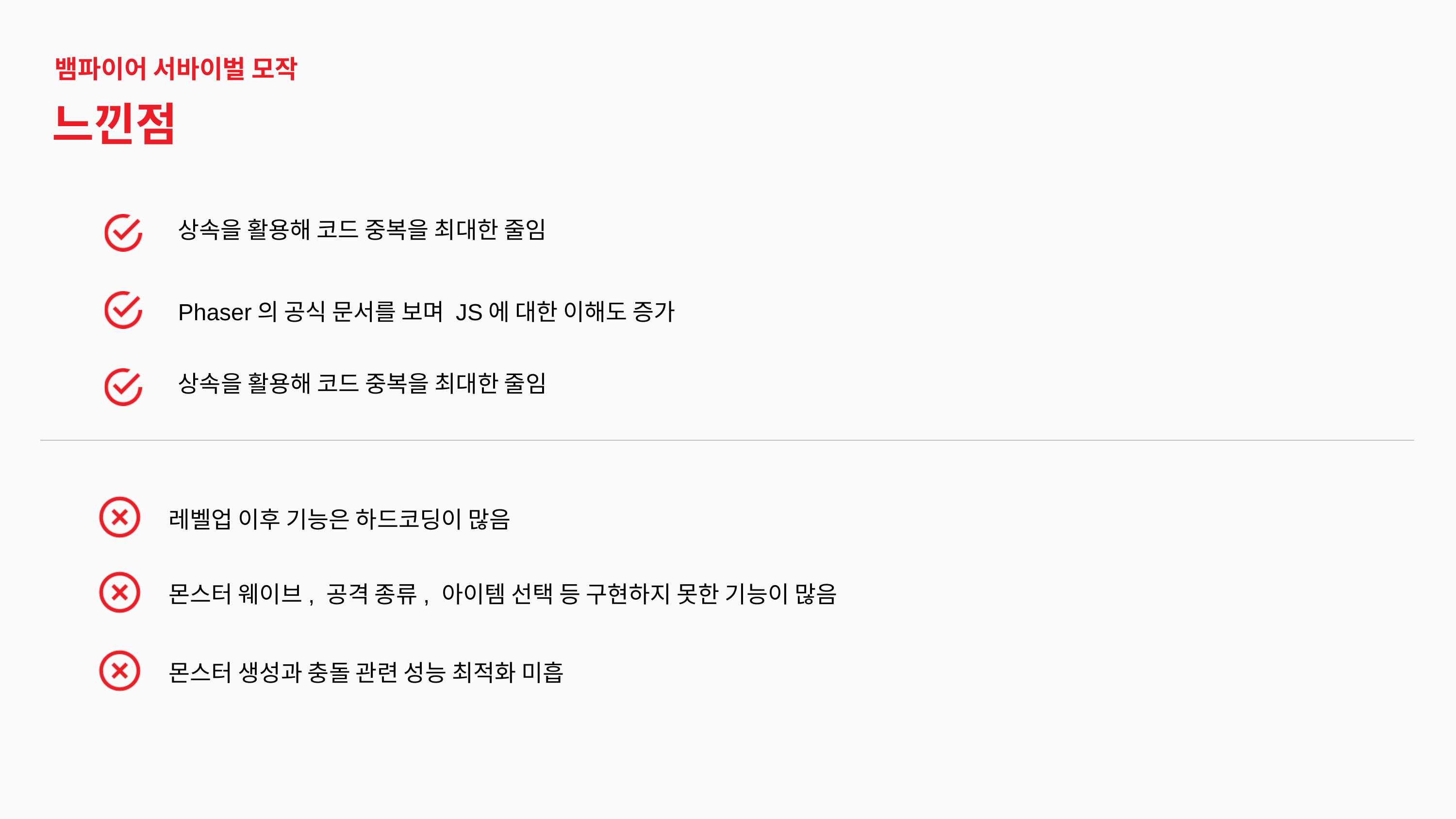

뱀파이어 서바이벌 모작
느낀점
상속을 활용해 코드 중복을 최대한 줄임

Phaser의 공식 문서를 보며 JS에 대한 이해도 증가
상속을 활용해 코드 중복을 최대한 줄임

레벨업 이후 기능은 하드코딩이 많음

몬스터 웨이브, 공격 종류, 아이템 선택 등 구현하지 못한 기능이 많음

몬스터 생성과 충돌 관련 성능 최적화 미흡